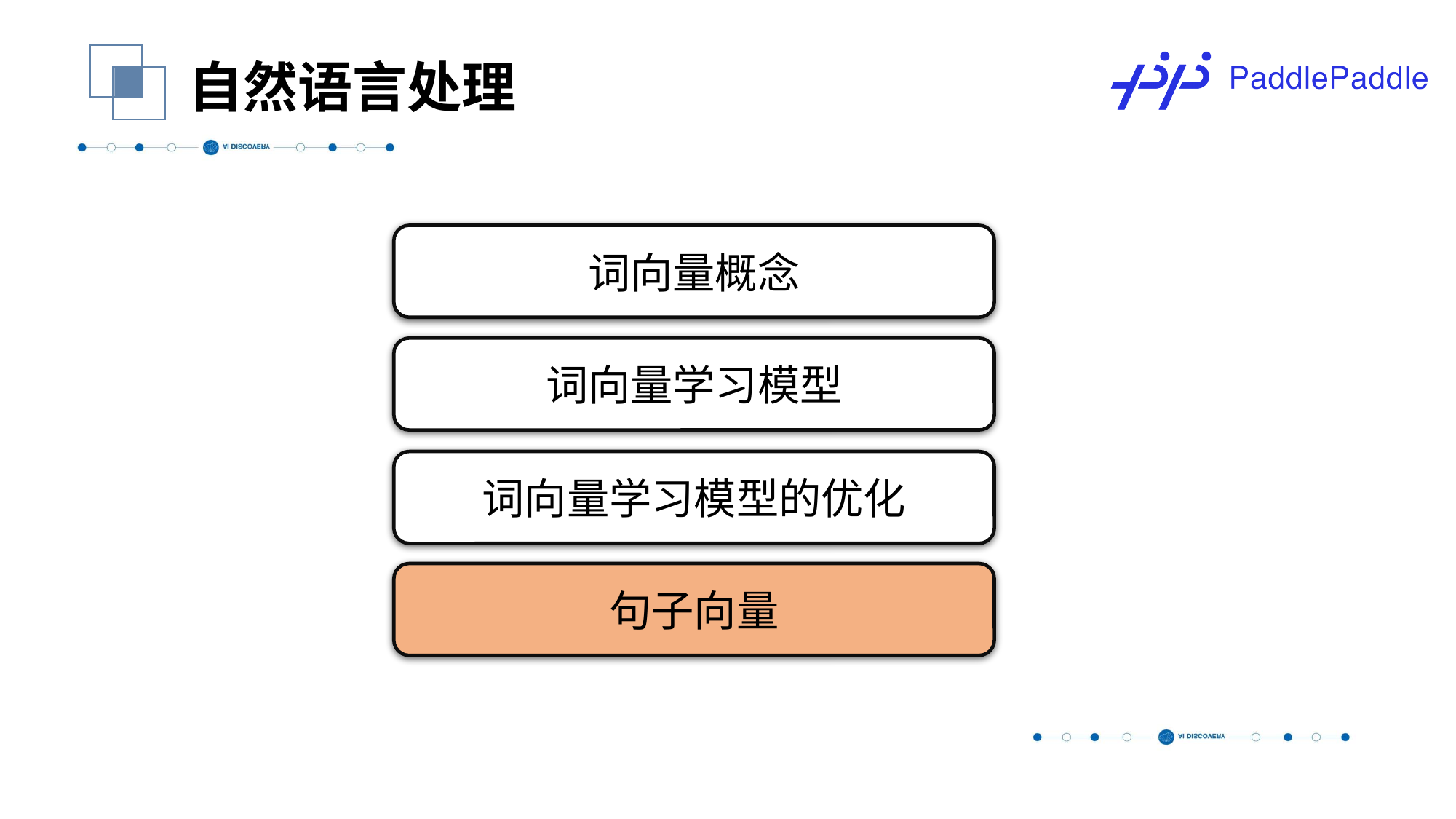

自然语言处理
词向量概念
词向量学习模型
词向量学习模型的优化
句子向量